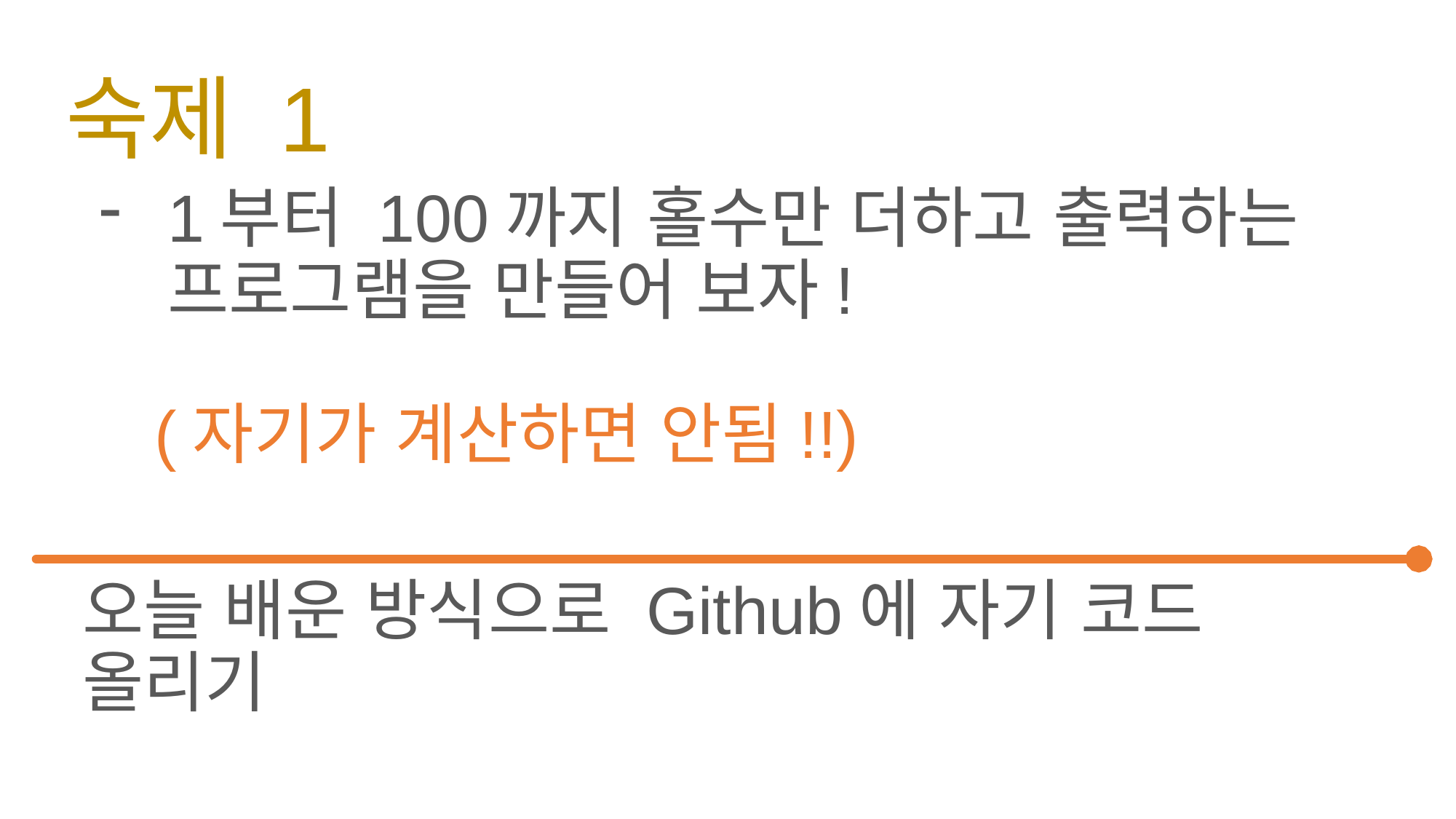

# 숙제 1
1부터 100까지 홀수만 더하고 출력하는 프로그램을 만들어 보자!

   (자기가 계산하면 안됨!!)

오늘 배운 방식으로 Github에 자기 코드 올리기